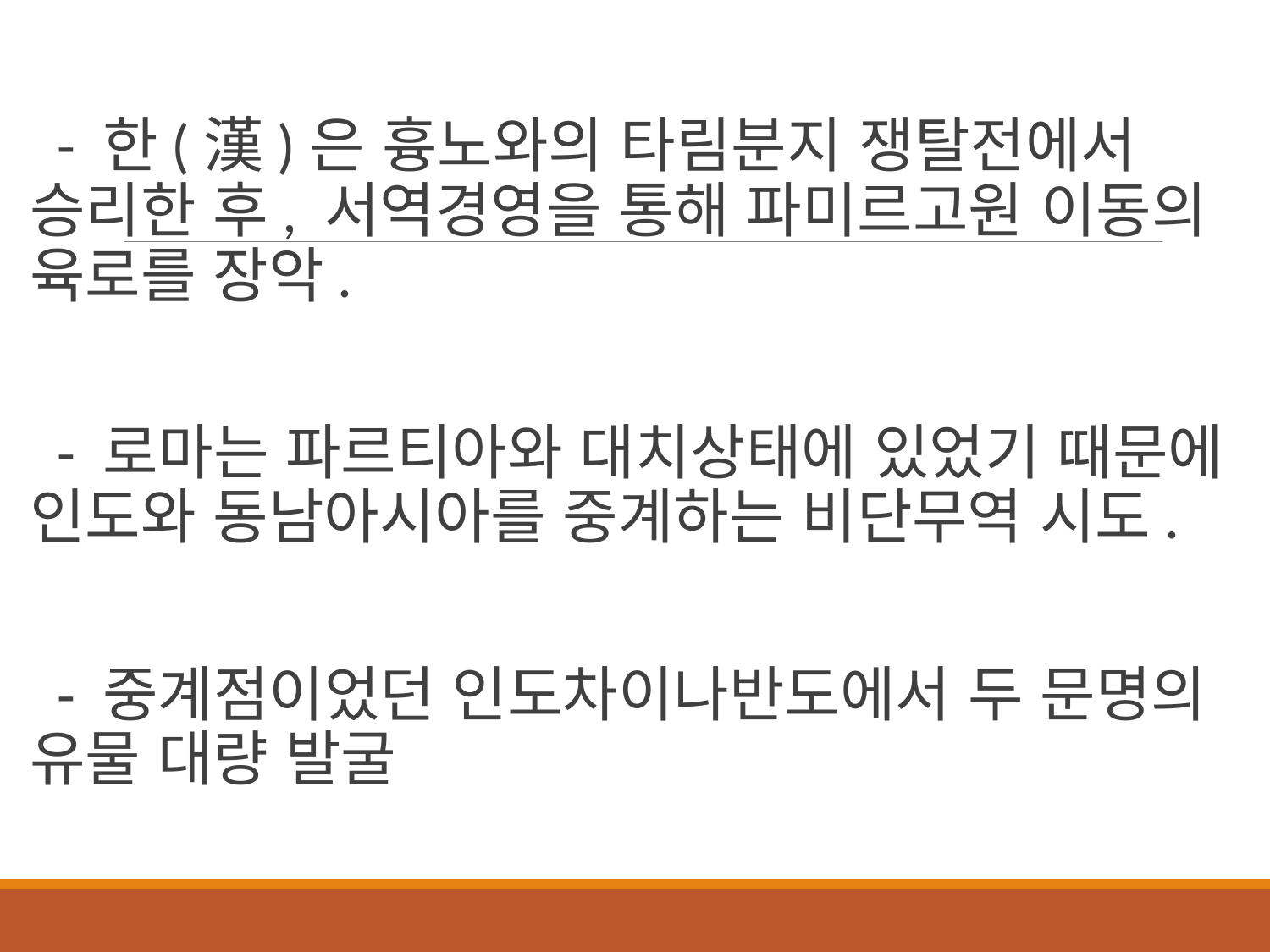

- 한(漢)은 흉노와의 타림분지 쟁탈전에서 승리한 후, 서역경영을 통해 파미르고원 이동의 육로를 장악.

  - 로마는 파르티아와 대치상태에 있었기 때문에 인도와 동남아시아를 중계하는 비단무역 시도.

  - 중계점이었던 인도차이나반도에서 두 문명의 유물 대량 발굴